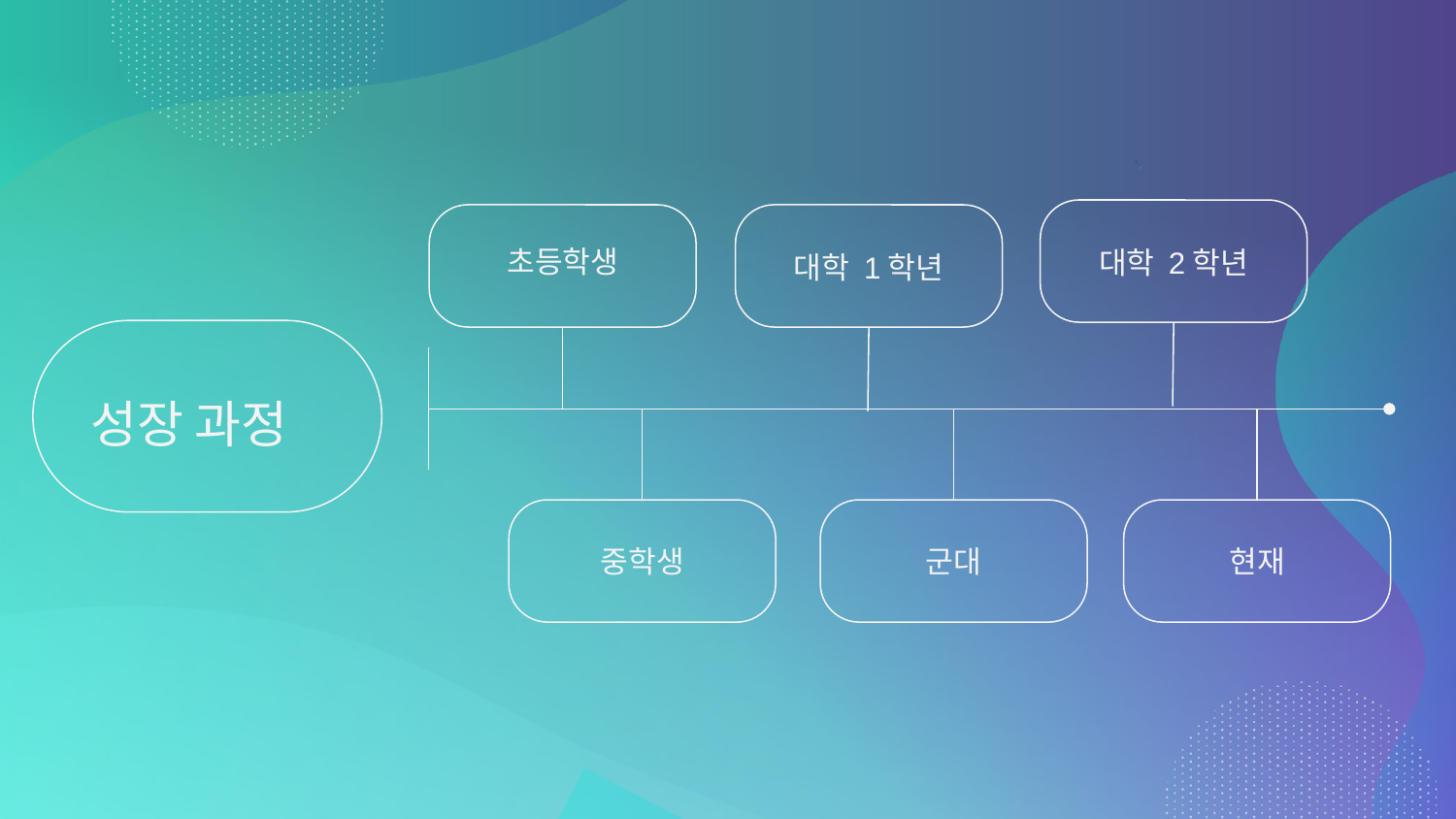

초등학생

대학 2학년

대학 1학년

# 성장 과정

중학생

군대

현재